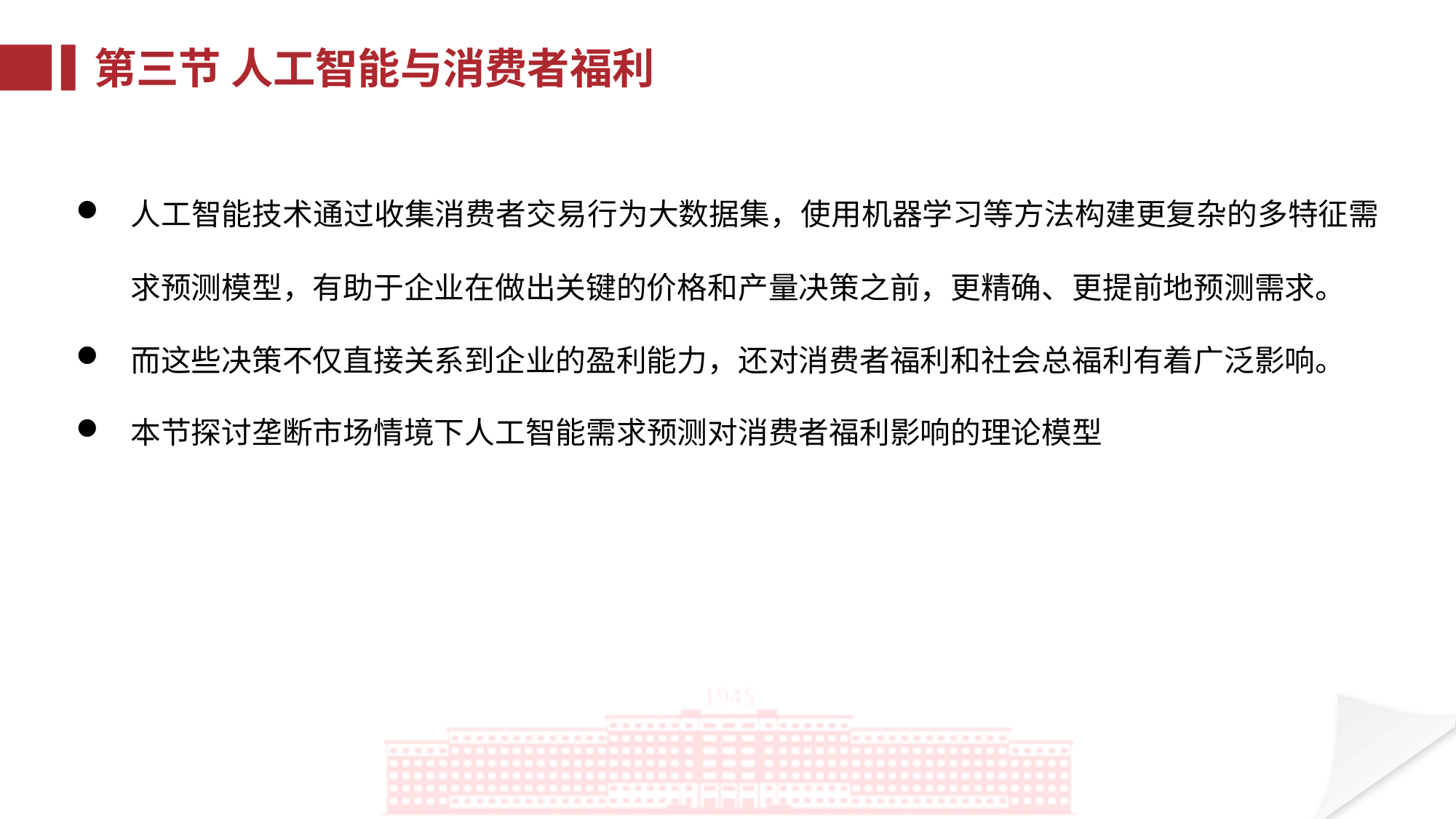

第三节 人工智能与消费者福利

人工智能技术通过收集消费者交易行为大数据集，使用机器学习等方法构建更复杂的多特征需求预测模型，有助于企业在做出关键的价格和产量决策之前，更精确、更提前地预测需求。
而这些决策不仅直接关系到企业的盈利能力，还对消费者福利和社会总福利有着广泛影响。
本节探讨垄断市场情境下人工智能需求预测对消费者福利影响的理论模型